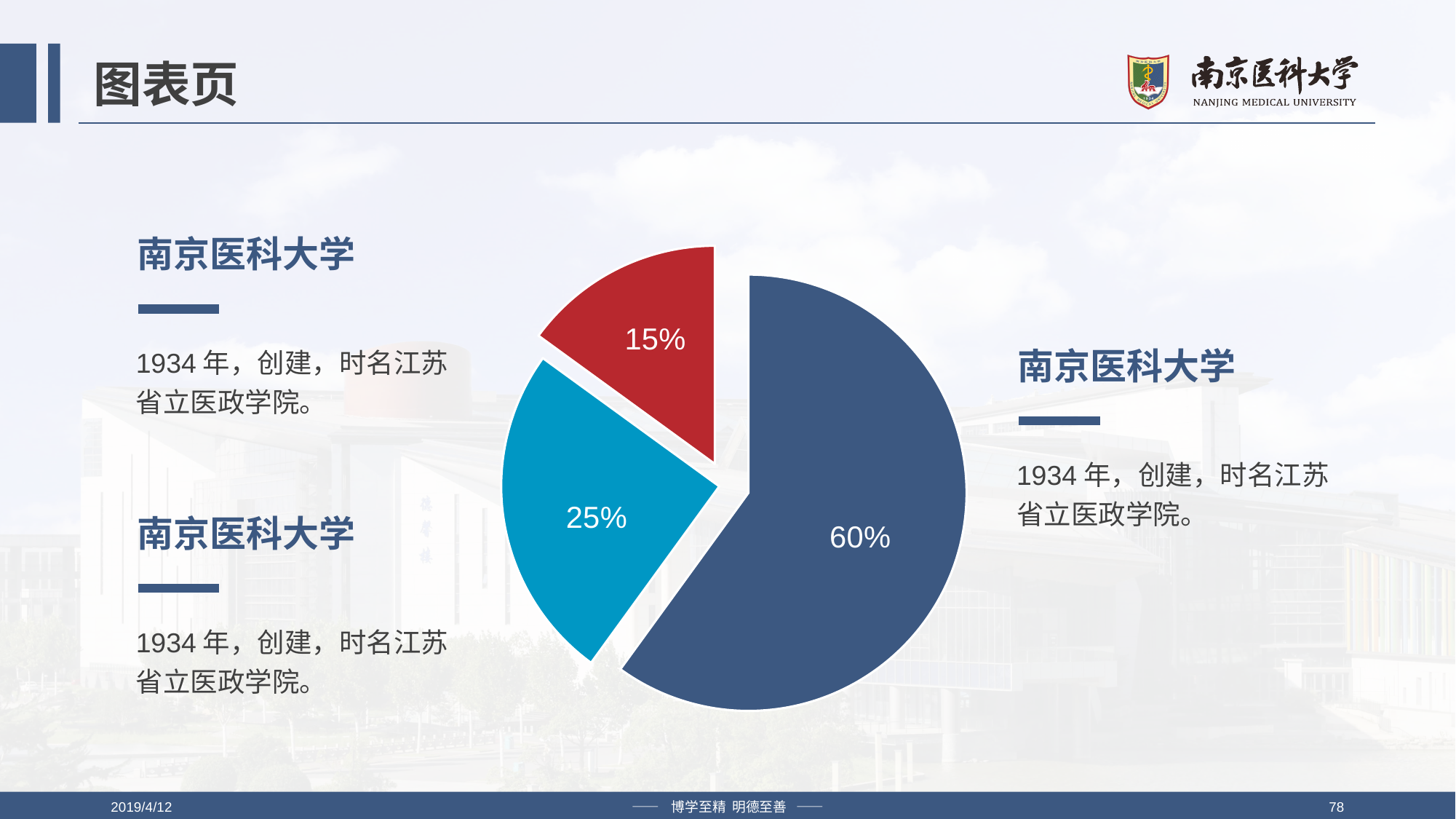

# 图表页

### Chart

| Category | 数值 |
|---|---|
| 南小医 | 0.6 |
| 南小医 | 0.25 |
| 南小医 | 0.15 |
南京医科大学
1934年，创建，时名江苏省立医政学院。
南京医科大学
1934年，创建，时名江苏省立医政学院。
南京医科大学
1934年，创建，时名江苏省立医政学院。
2019/4/12
——   博学至精  明德至善   ——
78